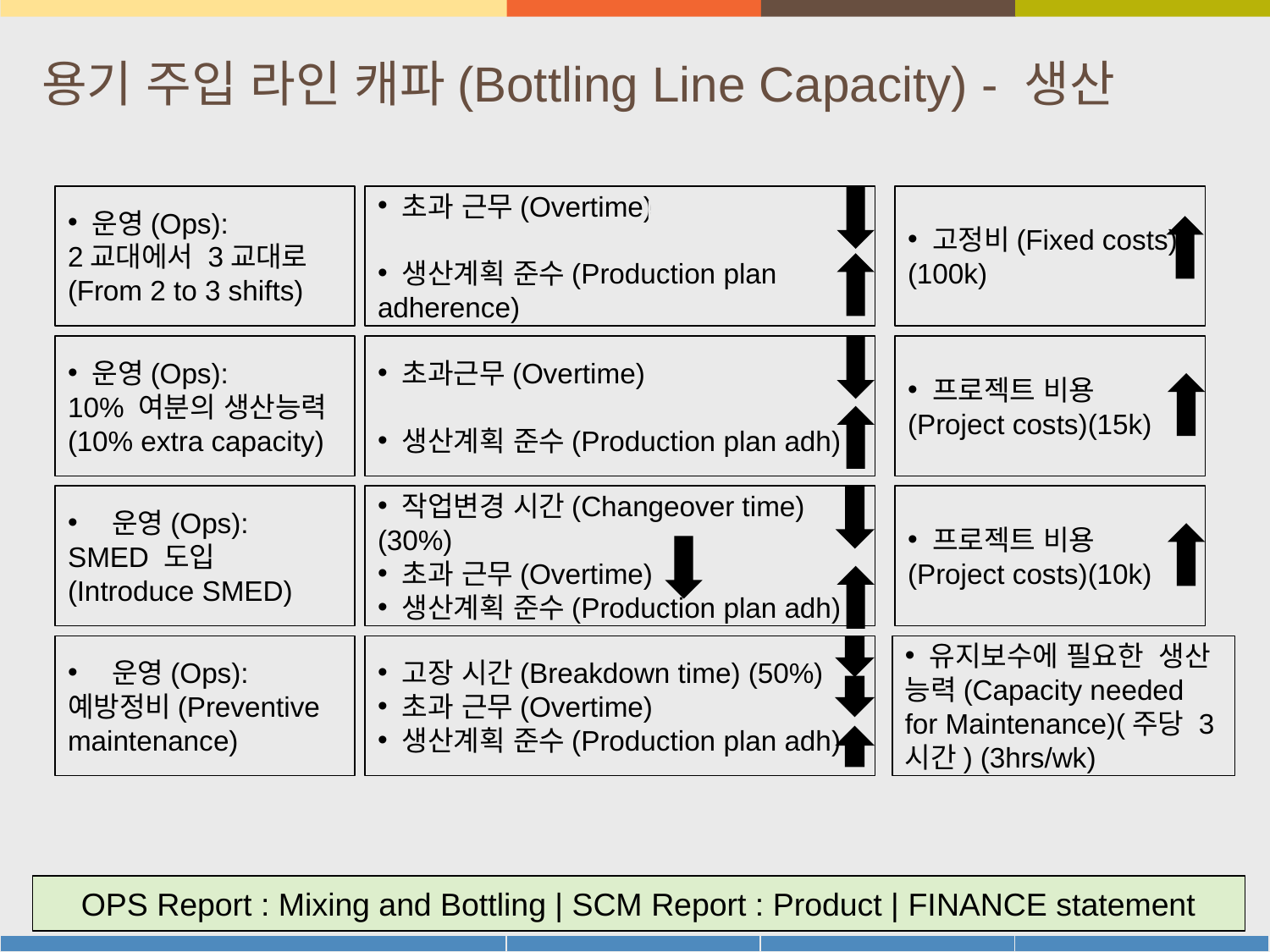

# 용기 주입 라인 캐파(Bottling Line Capacity) - 생산
 운영(Ops):
2교대에서 3교대로 (From 2 to 3 shifts)
 초과 근무(Overtime)

 생산계획 준수(Production plan adherence)
Pro

 고정비(Fixed costs)
(100k)

 운영(Ops):
10% 여분의 생산능력 (10% extra capacity)
 초과근무(Overtime)

 생산계획 준수(Production plan adh)

 프로젝트 비용 (Project costs)(15k)

 운영(Ops):
SMED 도입 (Introduce SMED)
 작업변경 시간(Changeover time) (30%)
 초과 근무(Overtime)
 생산계획 준수(Production plan adh)

 프로젝트 비용 (Project costs)(10k)

 운영(Ops):
예방정비(Preventive maintenance)
 고장 시간(Breakdown time) (50%)
 초과 근무(Overtime)
 생산계획 준수(Production plan adh)

 유지보수에 필요한  생산 능력(Capacity needed for Maintenance)(주당 3시간) (3hrs/wk)

33
OPS Report : Mixing and Bottling | SCM Report : Product | FINANCE statement